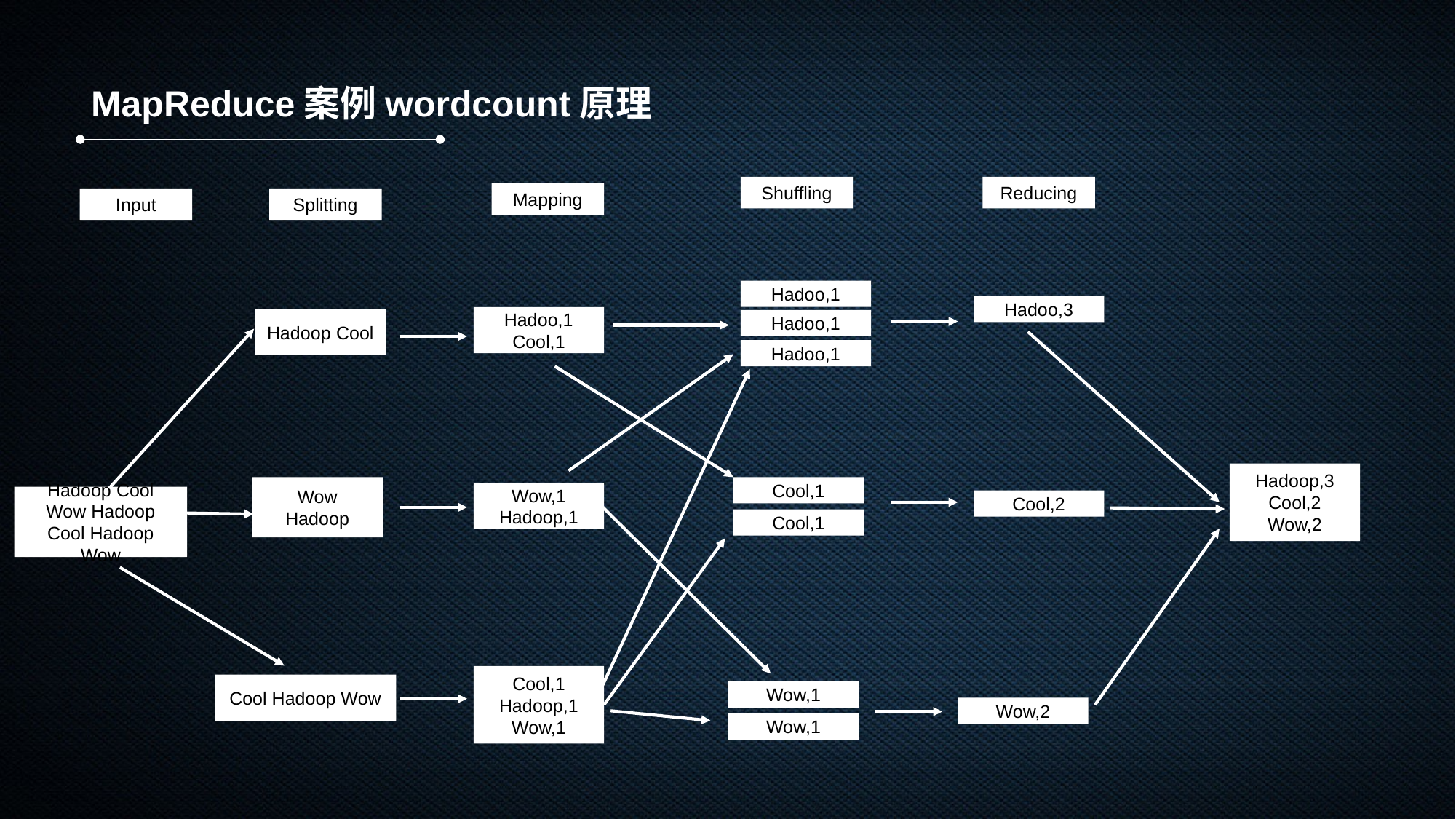

MapReduce案例wordcount原理
Shuffling
Reducing
Mapping
Input
Splitting
Hadoo,1
Hadoo,3
Hadoo,1
Cool,1
Hadoop Cool
Hadoo,1
Hadoo,1
Hadoop,3
Cool,2
Wow,2
Wow Hadoop
Cool,1
Wow,1
Hadoop,1
Hadoop Cool
Wow Hadoop
Cool Hadoop Wow
Cool,2
Cool,1
Cool,1
Hadoop,1
Wow,1
Cool Hadoop Wow
Wow,1
Wow,2
Wow,1